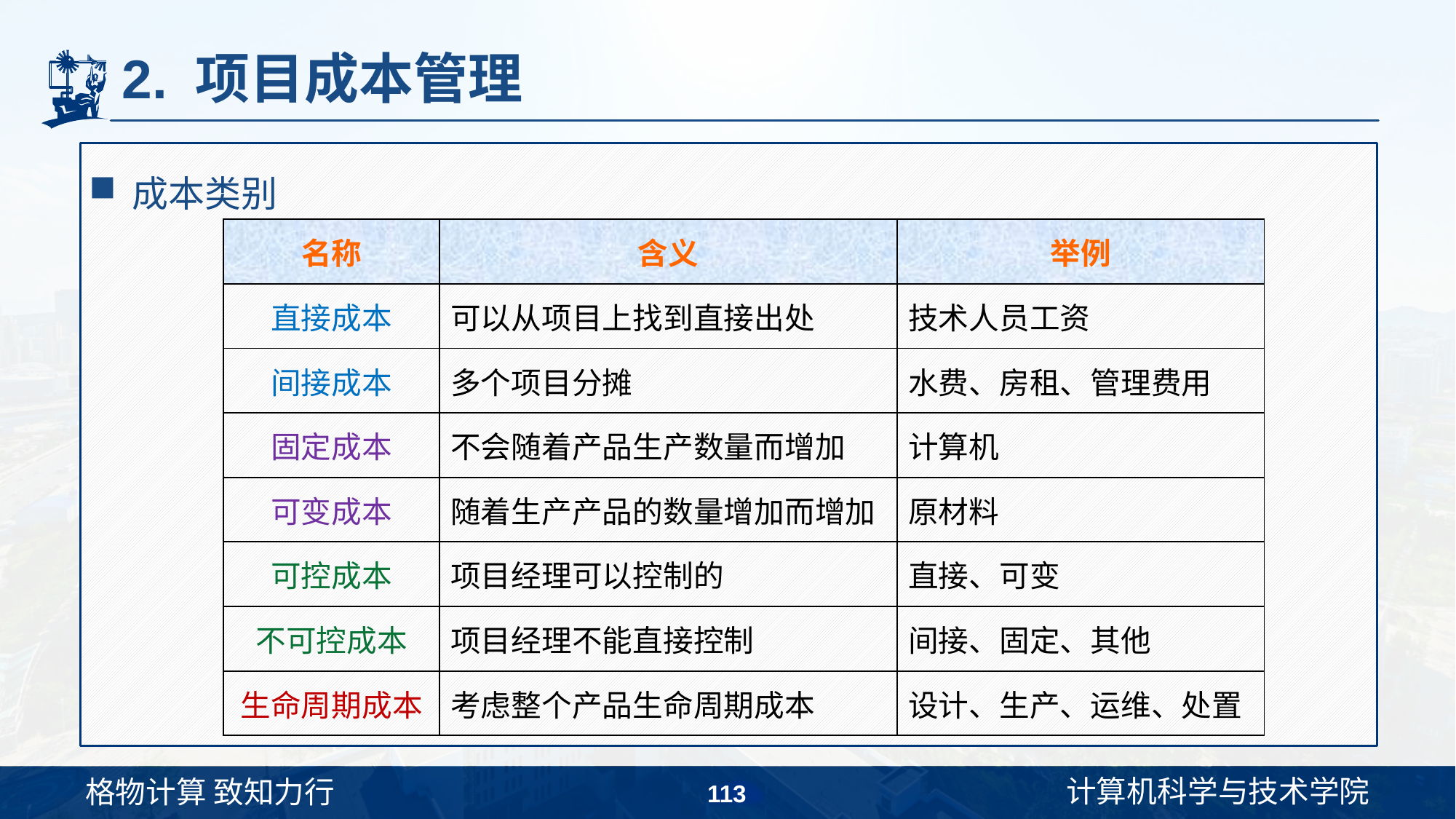

# 2. 项目成本管理
成本类别
| 名称 | 含义 | 举例 |
| --- | --- | --- |
| 直接成本 | 可以从项目上找到直接出处 | 技术人员工资 |
| 间接成本 | 多个项目分摊 | 水费、房租、管理费用 |
| 固定成本 | 不会随着产品生产数量而增加 | 计算机 |
| 可变成本 | 随着生产产品的数量增加而增加 | 原材料 |
| 可控成本 | 项目经理可以控制的 | 直接、可变 |
| 不可控成本 | 项目经理不能直接控制 | 间接、固定、其他 |
| 生命周期成本 | 考虑整个产品生命周期成本 | 设计、生产、运维、处置 |
113